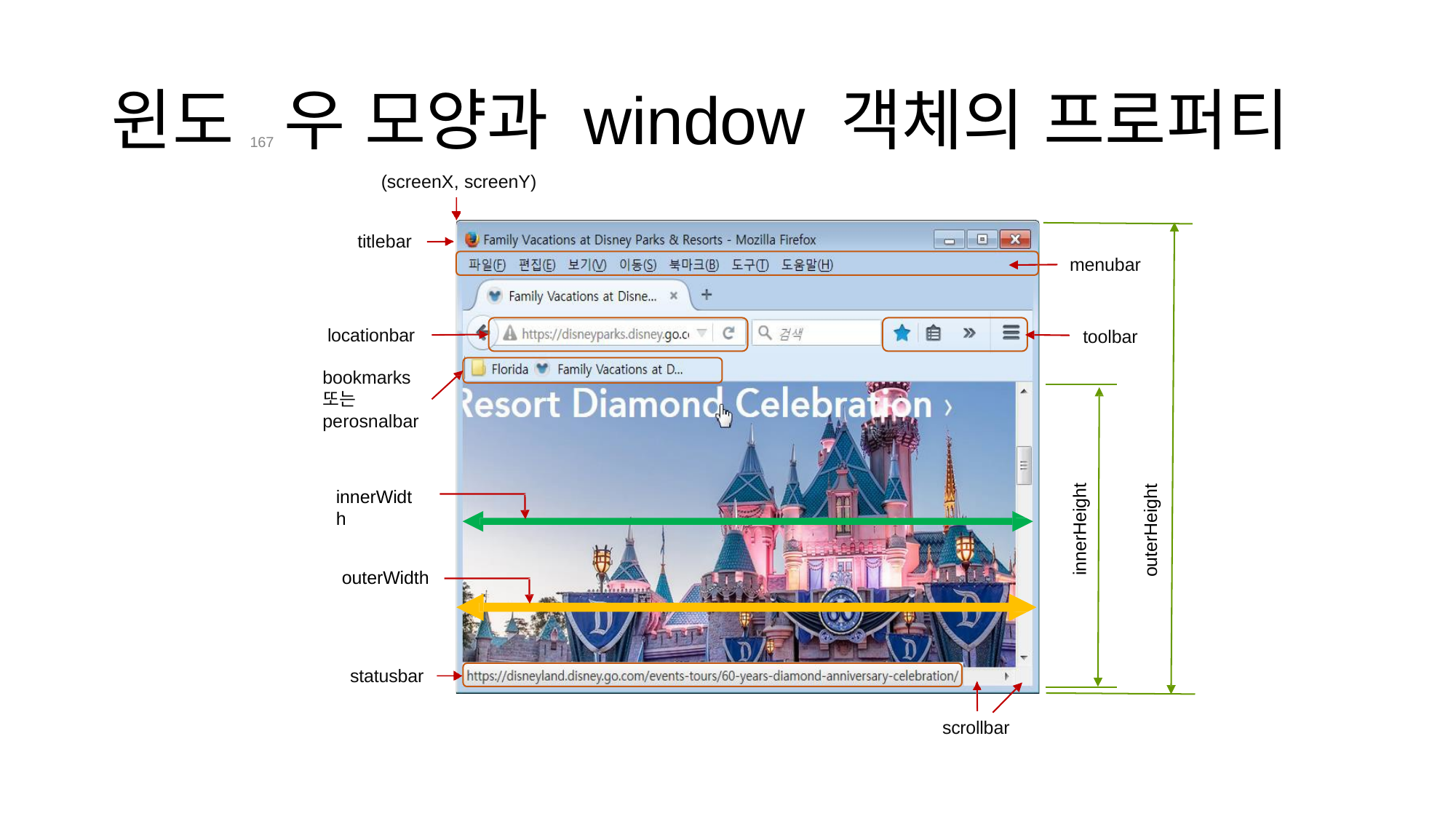

# 윈도167 우 모양과 window 객체의 프로퍼티
(screenX, screenY)

titlebar

menubar

toolbar

locationbar
bookmarks  또는  perosnalbar

innerWidth

outerHeight
innerHeight

outerWidth

statusbar

scrollbar